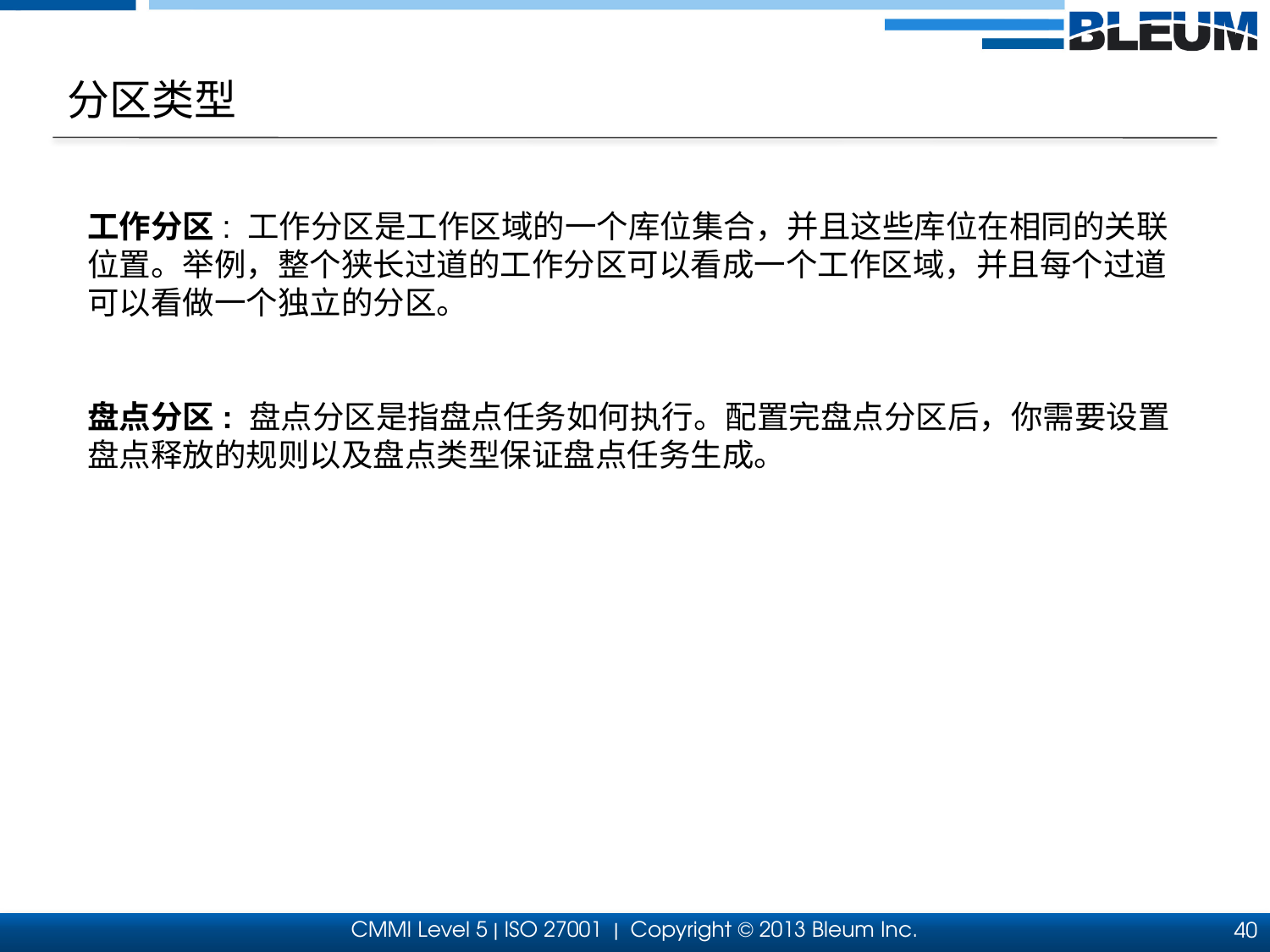

分区类型
工作分区: 工作分区是工作区域的一个库位集合，并且这些库位在相同的关联位置。举例，整个狭长过道的工作分区可以看成一个工作区域，并且每个过道可以看做一个独立的分区。

盘点分区: 盘点分区是指盘点任务如何执行。配置完盘点分区后，你需要设置盘点释放的规则以及盘点类型保证盘点任务生成。
40